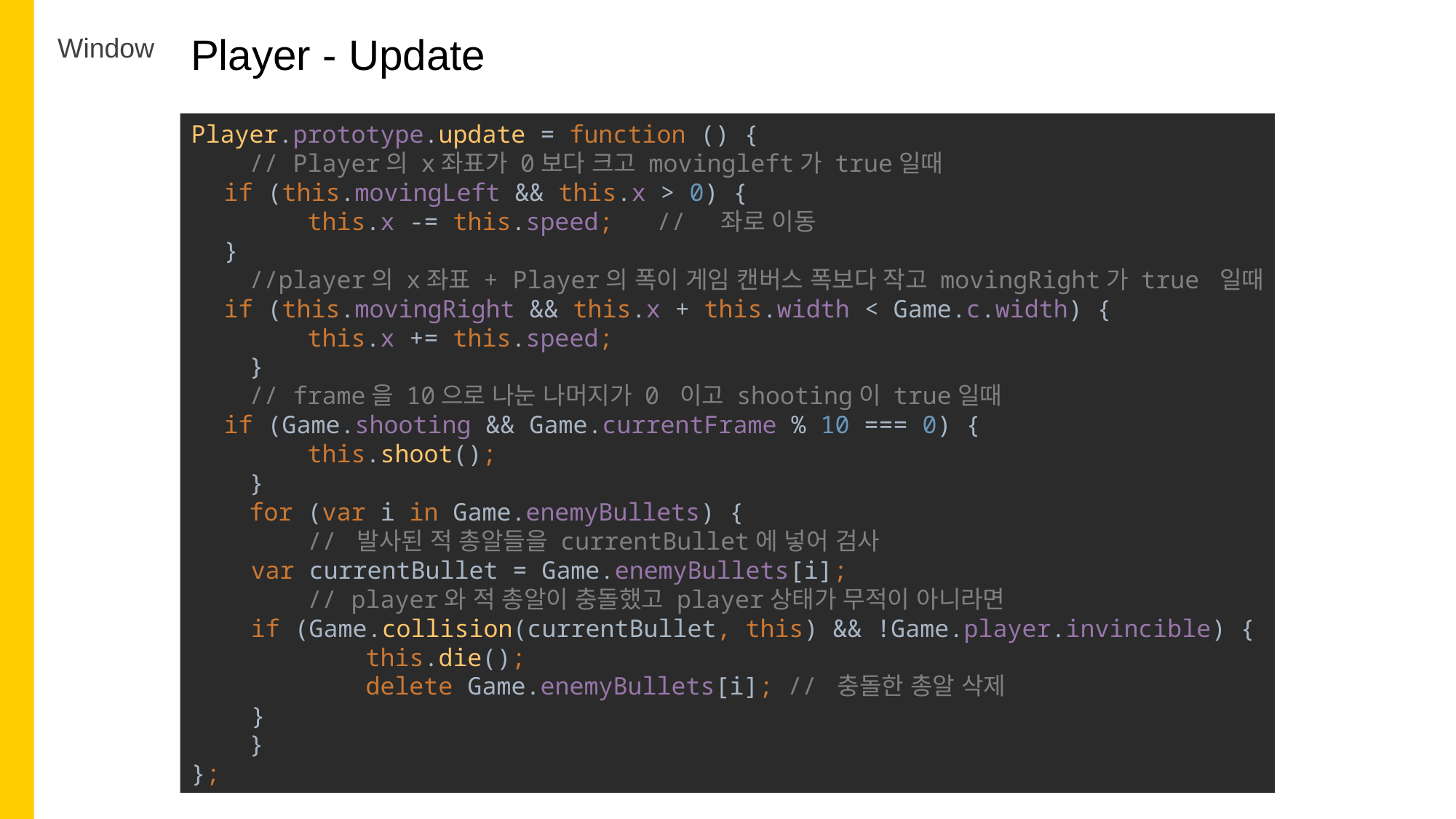

Player - Update
Window
Player.prototype.update = function () {
    // Player의 x좌표가 0보다 크고 movingleft가 true일때
    if (this.movingLeft && this.x > 0) {
        this.x -= this.speed;   //  좌로 이동
    }
    //player의 x좌표 + Player의 폭이 게임 캔버스 폭보다 작고 movingRight가 true 일때
    if (this.movingRight && this.x + this.width < Game.c.width) {
        this.x += this.speed;
    }
    // frame을 10으로 나눈 나머지가 0 이고 shooting이 true일때
    if (Game.shooting && Game.currentFrame % 10 === 0) {
        this.shoot();
    }
    for (var i in Game.enemyBullets) {
        // 발사된 적 총알들을 currentBullet에 넣어 검사
        var currentBullet = Game.enemyBullets[i];
        // player와 적 총알이 충돌했고 player상태가 무적이 아니라면
        if (Game.collision(currentBullet, this) && !Game.player.invincible) {
            this.die();
            delete Game.enemyBullets[i]; // 충돌한 총알 삭제
        }
    }
};